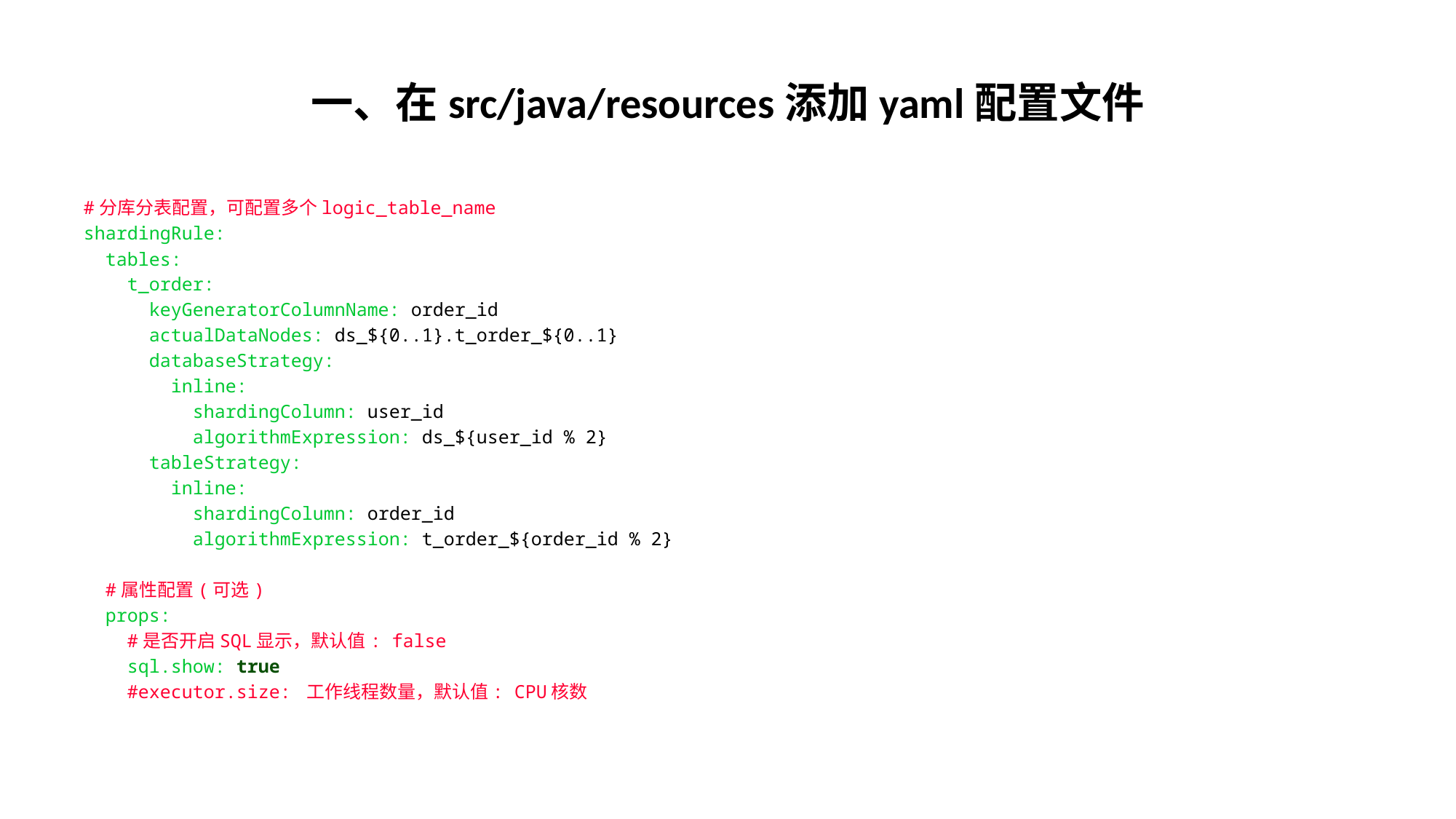

# 一、在src/java/resources添加yaml配置文件
#分库分表配置，可配置多个logic_table_name
shardingRule:
  tables:
    t_order:
      keyGeneratorColumnName: order_id
      actualDataNodes: ds_${0..1}.t_order_${0..1}
      databaseStrategy:
        inline:
          shardingColumn: user_id
          algorithmExpression: ds_${user_id % 2}
      tableStrategy:
        inline:
          shardingColumn: order_id
          algorithmExpression: t_order_${order_id % 2}

  #属性配置(可选)
  props:
    #是否开启SQL显示，默认值: false
    sql.show: true
    #executor.size: 工作线程数量，默认值: CPU核数